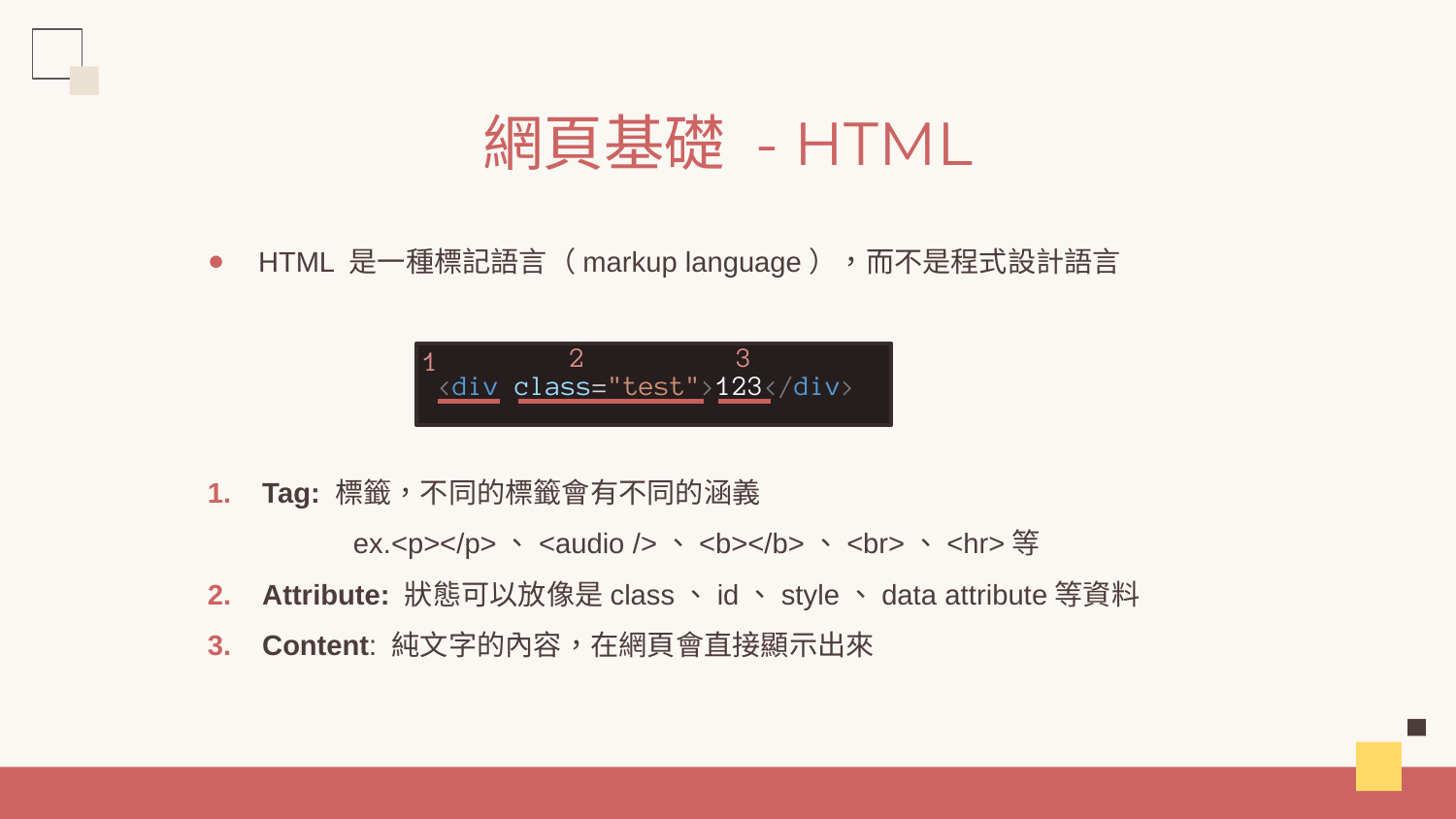

# 網頁基礎 - HTML
HTML 是一種標記語言（markup language），而不是程式設計語言
2
3
1

<div class="test">123</div>
Tag: 標籤，不同的標籤會有不同的涵義
	ex.<p></p>、<audio />、<b></b>、<br>、<hr>等
Attribute: 狀態可以放像是class、id、style、data attribute等資料
Content: 純文字的內容，在網頁會直接顯示出來